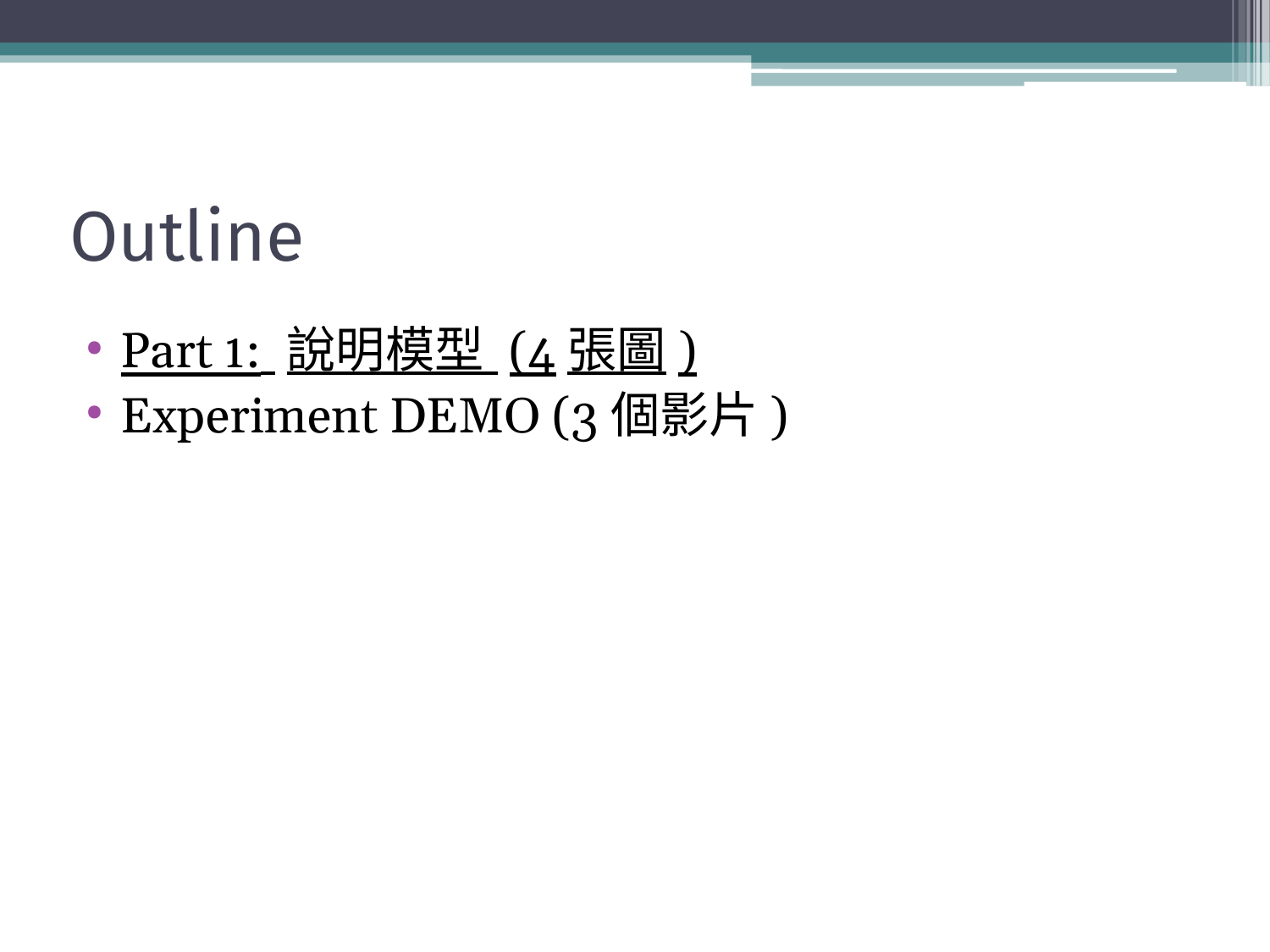

2
# Outline
Part 1: 說明模型 (4張圖)
Experiment DEMO (3個影片)